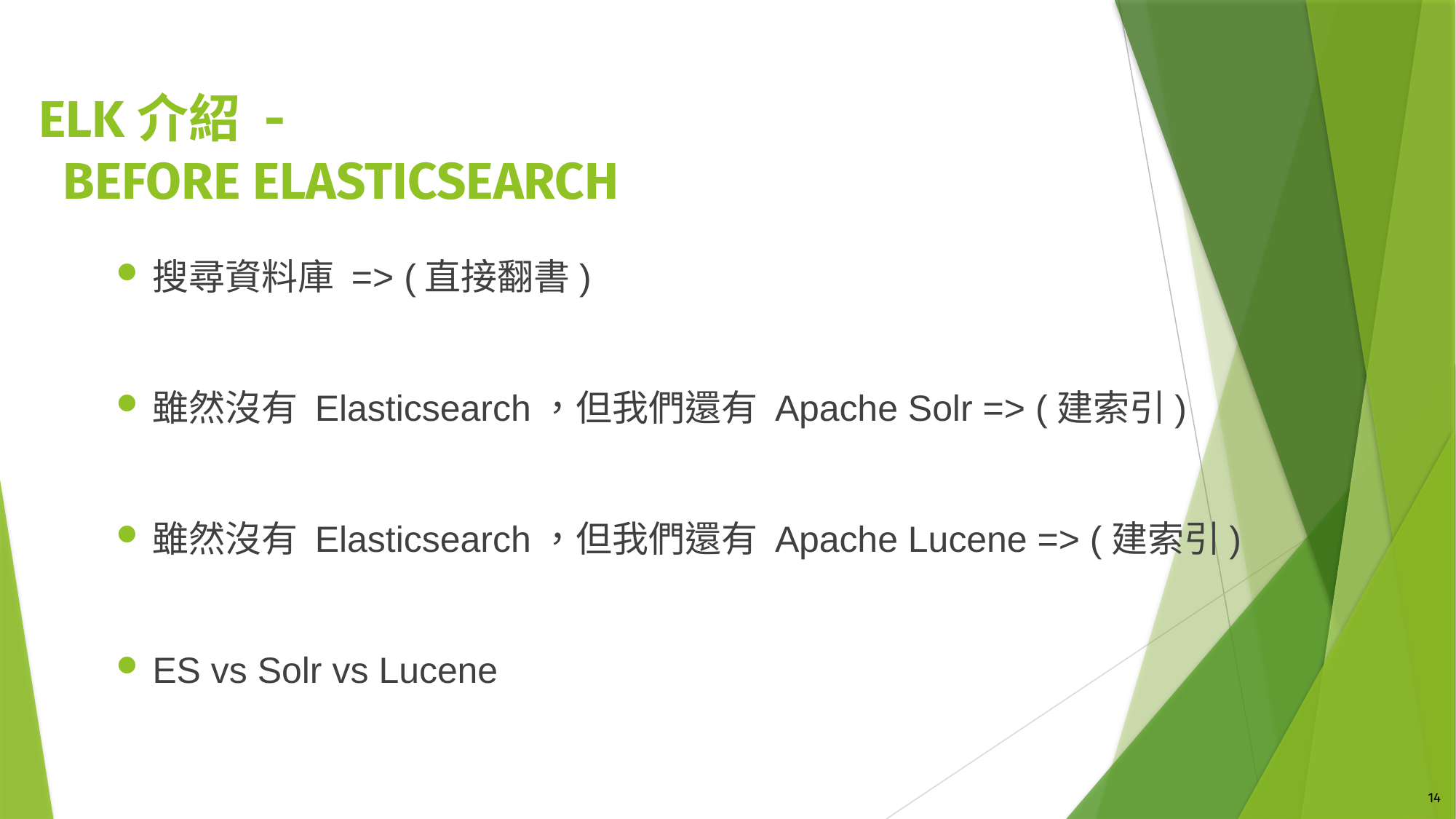

# ELK介紹 - Before Elasticsearch
搜尋資料庫 => (直接翻書)

雖然沒有 Elasticsearch，但我們還有 Apache Solr => (建索引)

雖然沒有 Elasticsearch，但我們還有 Apache Lucene => (建索引)

ES vs Solr vs Lucene
14